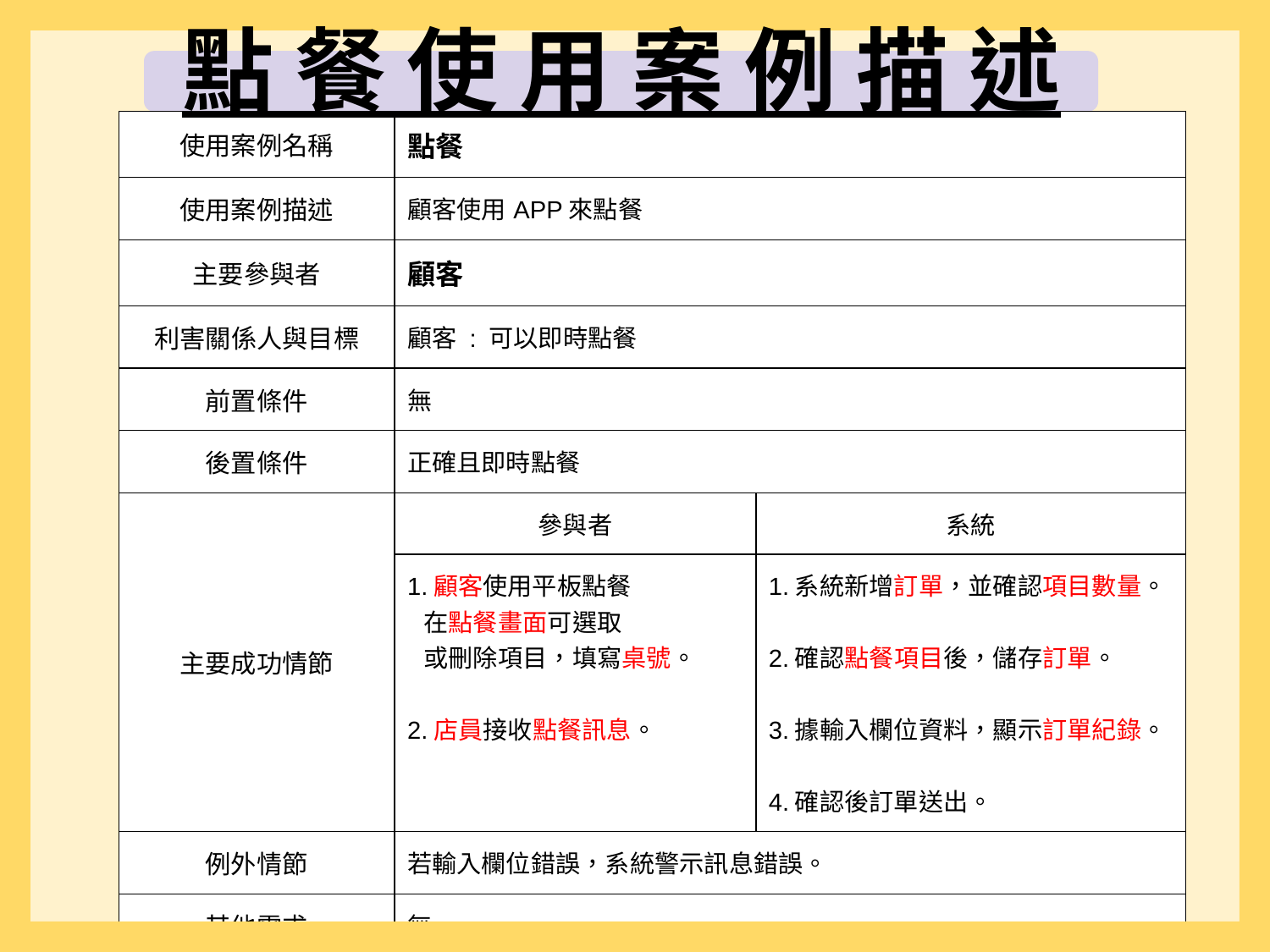

點 餐 使 用 案 例 描 述

| 使用案例名稱 | 點餐 |  |
| --- | --- | --- |
| 使用案例描述 | 顧客使用APP來點餐 |  |
| 主要參與者 | 顧客 |  |
| 利害關係人與目標 | 顧客 : 可以即時點餐 |  |
| 前置條件 | 無 |  |
| 後置條件 | 正確且即時點餐 |  |
| 主要成功情節 | 參與者 | 系統 |
|  | 1.顧客使用平板點餐 在點餐畫面可選取 或刪除項目，填寫桌號。 2.店員接收點餐訊息。 | 1.系統新增訂單，並確認項目數量。 2.確認點餐項目後，儲存訂單。 3.據輸入欄位資料，顯示訂單紀錄。 4.確認後訂單送出。 |
| 例外情節 | 若輸入欄位錯誤，系統警示訊息錯誤。 |  |
| 其他需求 | 無。 |  |